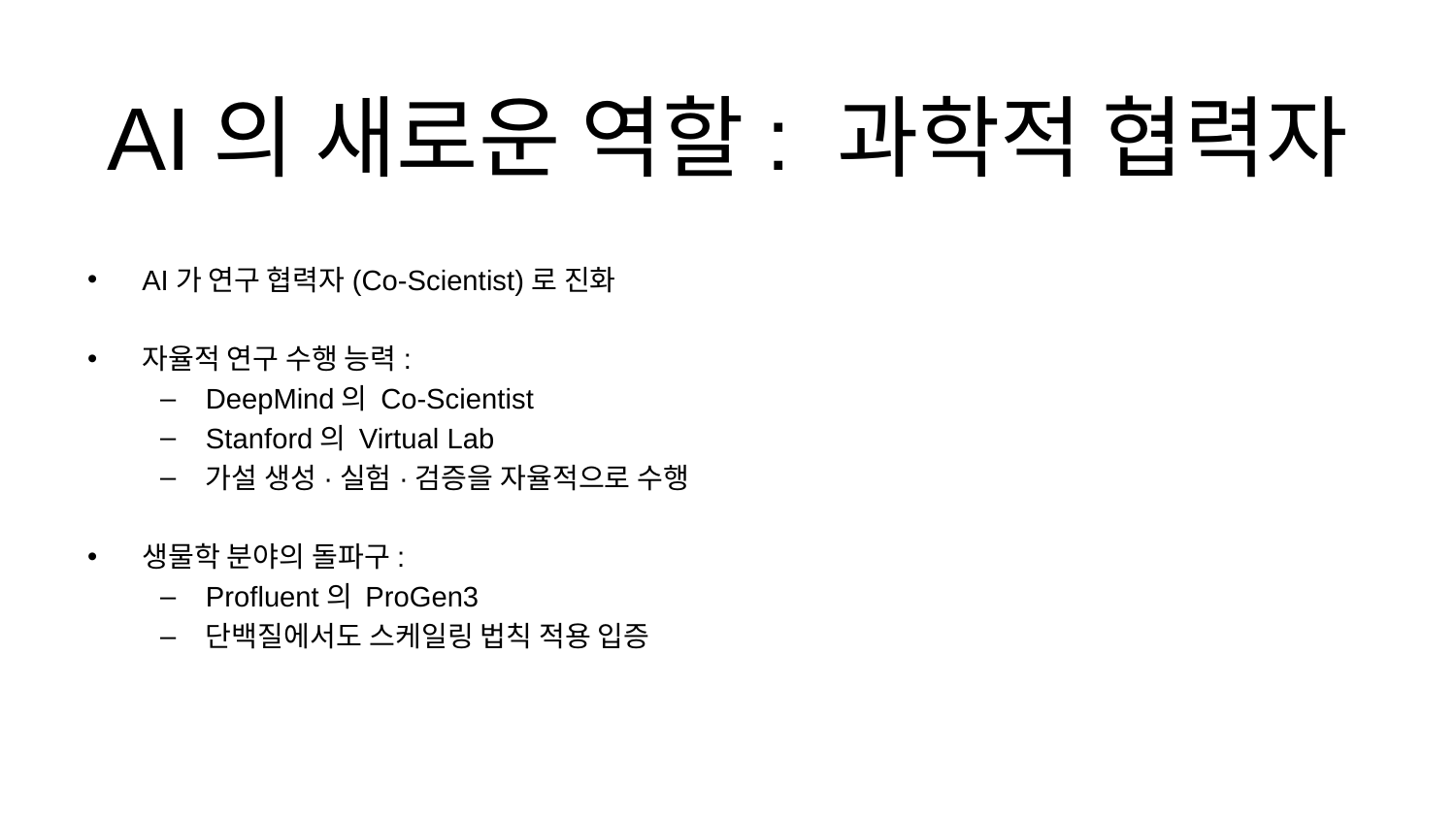

# AI의 새로운 역할: 과학적 협력자
AI가 연구 협력자(Co-Scientist)로 진화

자율적 연구 수행 능력:
DeepMind의 Co-Scientist
Stanford의 Virtual Lab
가설 생성·실험·검증을 자율적으로 수행

생물학 분야의 돌파구:
Profluent의 ProGen3
단백질에서도 스케일링 법칙 적용 입증